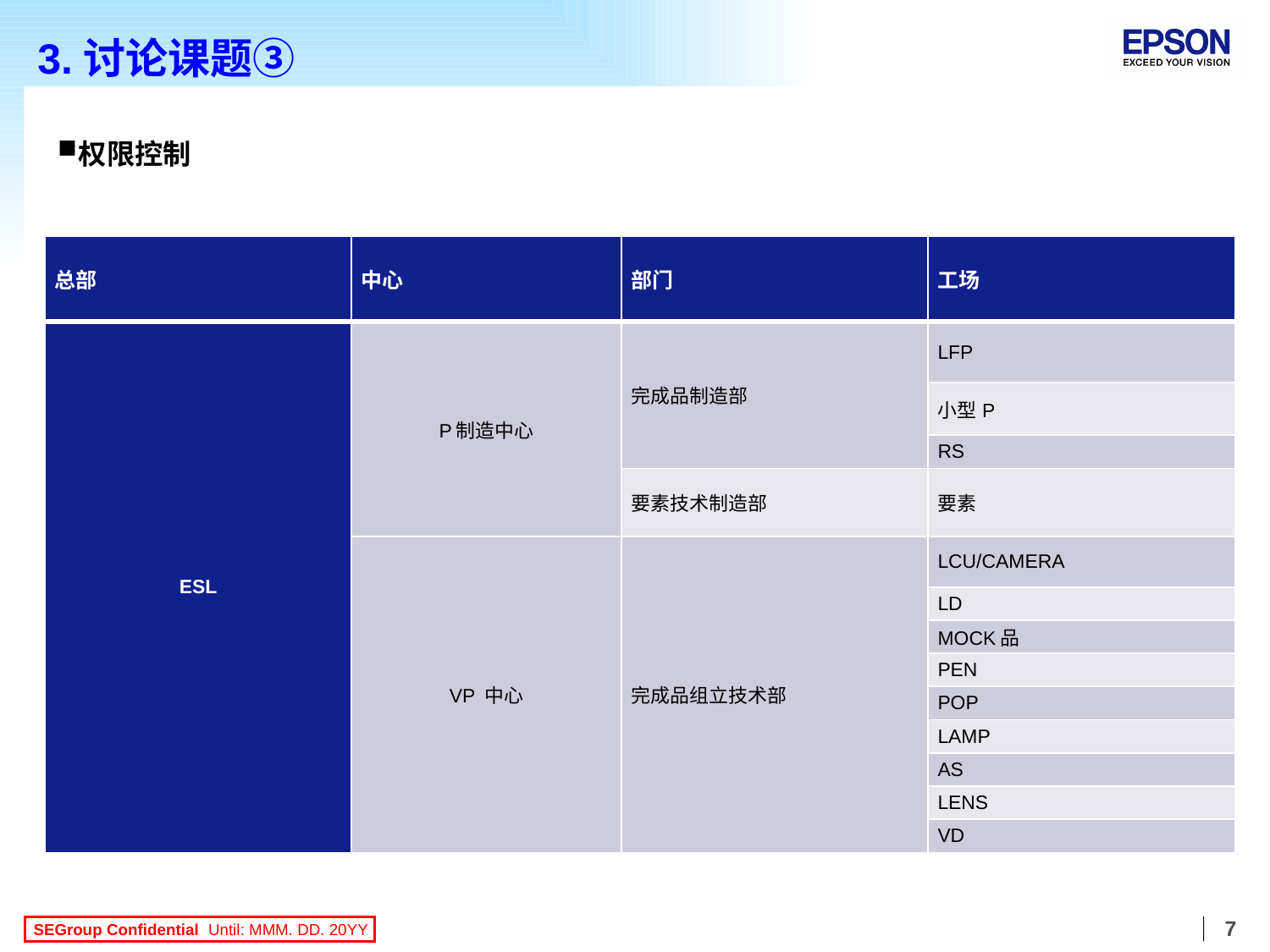

# 3.讨论课题③
￭权限控制
| 总部 | 中心 | 部门 | 工场 |
| --- | --- | --- | --- |
| ESL | P制造中心 | 完成品制造部 | LFP |
|  |  |  | 小型P |
|  |  |  | RS |
|  |  | 要素技术制造部 | 要素 |
|  | VP 中心 | 完成品组立技术部 | LCU/CAMERA |
|  |  |  | LD |
|  |  |  | MOCK品 |
|  |  |  | PEN |
|  |  |  | POP |
|  |  |  | LAMP |
|  |  |  | AS |
|  |  |  | LENS |
|  |  |  | VD |